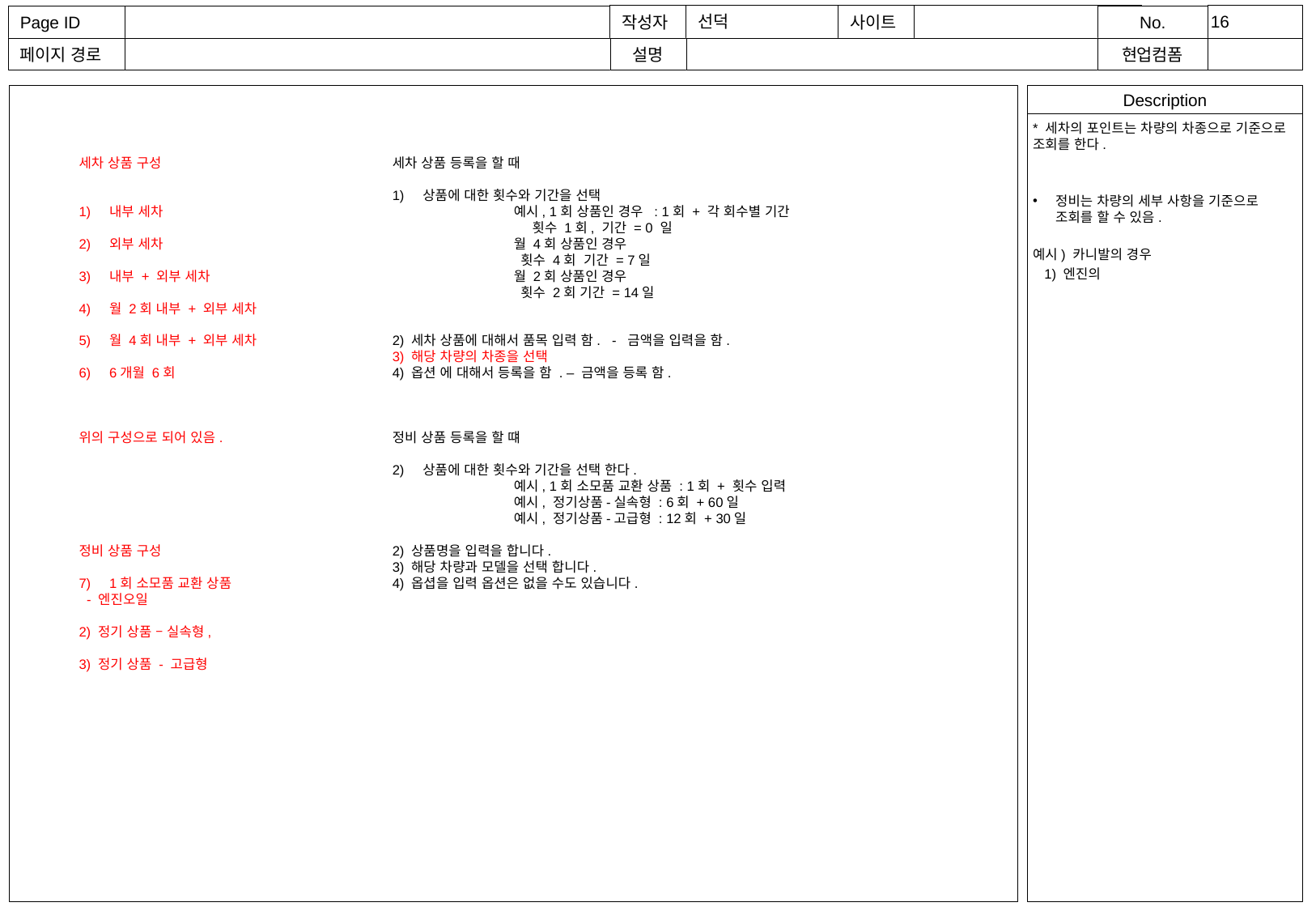

* 세차의 포인트는 차량의 차종으로 기준으로 조회를 한다.

정비는 차량의 세부 사항을 기준으로 조회를 할 수 있음.

예시) 카니발의 경우
   1) 엔진의

세차 상품 구성

내부 세차

외부 세차

내부 + 외부 세차

월 2회 내부 + 외부 세차

월 4회 내부 + 외부 세차

6개월 6회

위의 구성으로 되어 있음.

정비 상품 구성

1회 소모품 교환 상품
  - 엔진오일

2) 정기 상품 – 실속형,

3) 정기 상품 - 고급형

세차 상품 등록을 할 때

상품에 대한 횟수와 기간을 선택
      	예시, 1회 상품인 경우  : 1회 + 각 회수별 기간
	    횟수 1회, 기간 = 0 일
       	월 4회 상품인 경우
    	 횟수 4회  기간 = 7일
	월 2회 상품인 경우
 	 횟수 2회 기간 = 14일

2) 세차 상품에 대해서 품목 입력 함.   -  금액을 입력을 함.
3) 해당 차량의 차종을 선택
4) 옵션 에 대해서 등록을 함 . – 금액을 등록 함.

정비 상품 등록을 할 떄

상품에 대한 횟수와 기간을 선택 한다.
	예시, 1회 소모품 교환 상품 : 1회 + 횟수 입력
	예시, 정기상품-실속형 : 6회 + 60일
	예시, 정기상품-고급형 : 12회 + 30일

2) 상품명을 입력을 합니다.
3) 해당 차량과 모델을 선택 합니다.
4) 옵셥을 입력 옵션은 없을 수도 있습니다.